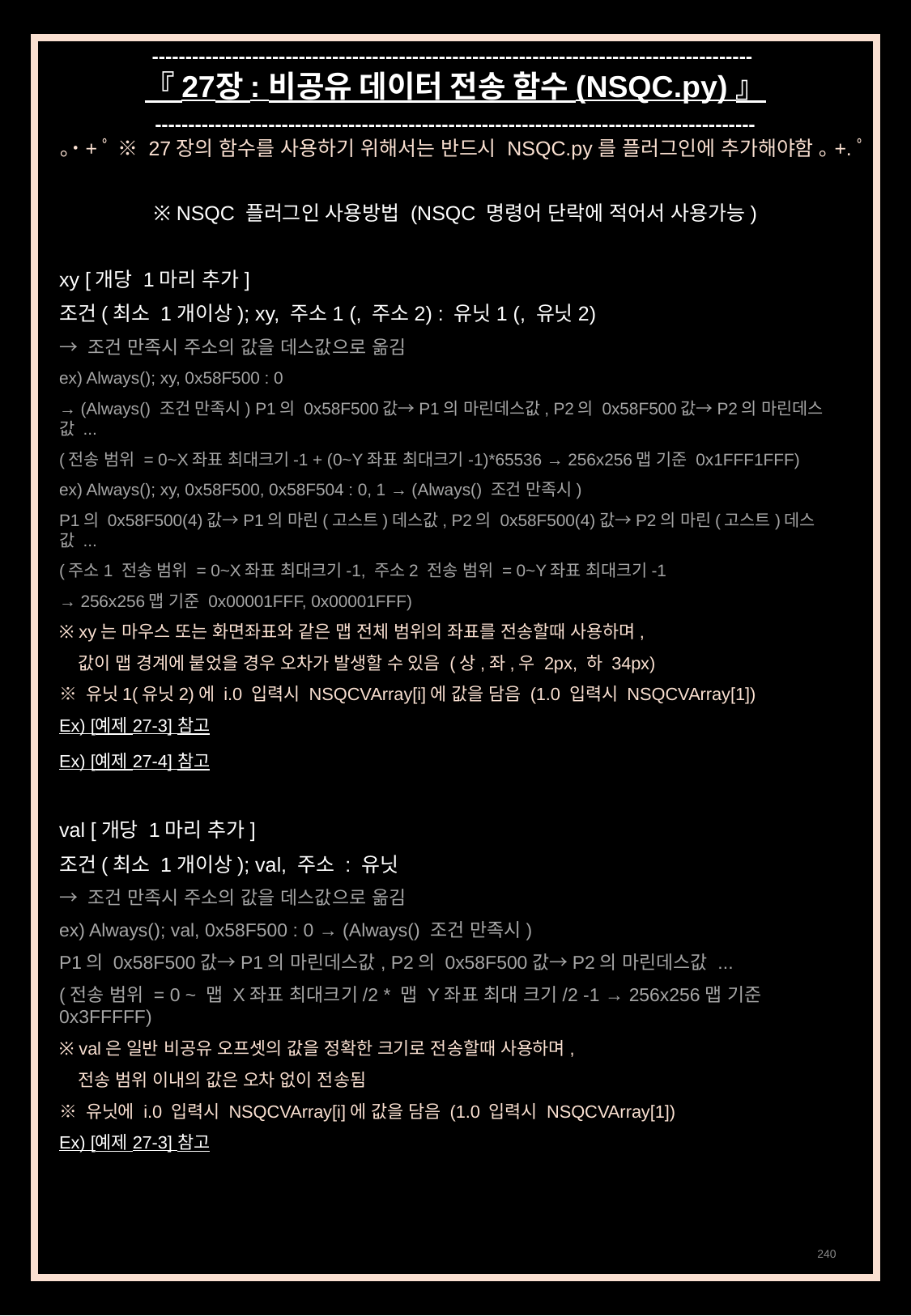

------------------------------------------------------------------------------------------
『 27장 : 비공유 데이터 전송 함수 (NSQC.py) 』
------------------------------------------------------------------------------------------

｡˙+ﾟ ※ 27장의 함수를 사용하기 위해서는 반드시 NSQC.py를 플러그인에 추가해야함 ｡+.ﾟ
※ NSQC 플러그인 사용방법 (NSQC 명령어 단락에 적어서 사용가능)

xy [개당 1마리 추가]
조건(최소 1개이상); xy, 주소1 (, 주소2) : 유닛1 (, 유닛2)
→ 조건 만족시 주소의 값을 데스값으로 옮김
ex) Always(); xy, 0x58F500 : 0
→ (Always() 조건 만족시) P1의 0x58F500값→P1의 마린데스값, P2의 0x58F500값→P2의 마린데스값 ...
(전송 범위 = 0~X좌표 최대크기-1 + (0~Y좌표 최대크기-1)*65536 → 256x256맵 기준 0x1FFF1FFF)
ex) Always(); xy, 0x58F500, 0x58F504 : 0, 1 → (Always() 조건 만족시)
P1의 0x58F500(4)값→P1의 마린(고스트)데스값, P2의 0x58F500(4)값→P2의 마린(고스트)데스값 ...
(주소1 전송 범위 = 0~X좌표 최대크기-1, 주소2 전송 범위 = 0~Y좌표 최대크기-1
→ 256x256맵 기준 0x00001FFF, 0x00001FFF)
※ xy는 마우스 또는 화면좌표와 같은 맵 전체 범위의 좌표를 전송할때 사용하며,
   값이 맵 경계에 붙었을 경우 오차가 발생할 수 있음 (상,좌,우 2px, 하 34px)
※ 유닛1(유닛2)에 i.0 입력시 NSQCVArray[i]에 값을 담음 (1.0 입력시 NSQCVArray[1])
Ex) [예제 27-3] 참고
Ex) [예제 27-4] 참고

val [개당 1마리 추가]
조건(최소 1개이상); val, 주소 : 유닛
→ 조건 만족시 주소의 값을 데스값으로 옮김
ex) Always(); val, 0x58F500 : 0 → (Always() 조건 만족시)
P1의 0x58F500값→P1의 마린데스값, P2의 0x58F500값→P2의 마린데스값 ...
(전송 범위 = 0 ~ 맵 X좌표 최대크기/2 * 맵 Y좌표 최대 크기/2 -1 → 256x256맵 기준 0x3FFFFF)
※ val은 일반 비공유 오프셋의 값을 정확한 크기로 전송할때 사용하며,
   전송 범위 이내의 값은 오차 없이 전송됨
※ 유닛에 i.0 입력시 NSQCVArray[i]에 값을 담음 (1.0 입력시 NSQCVArray[1])
Ex) [예제 27-3] 참고
240